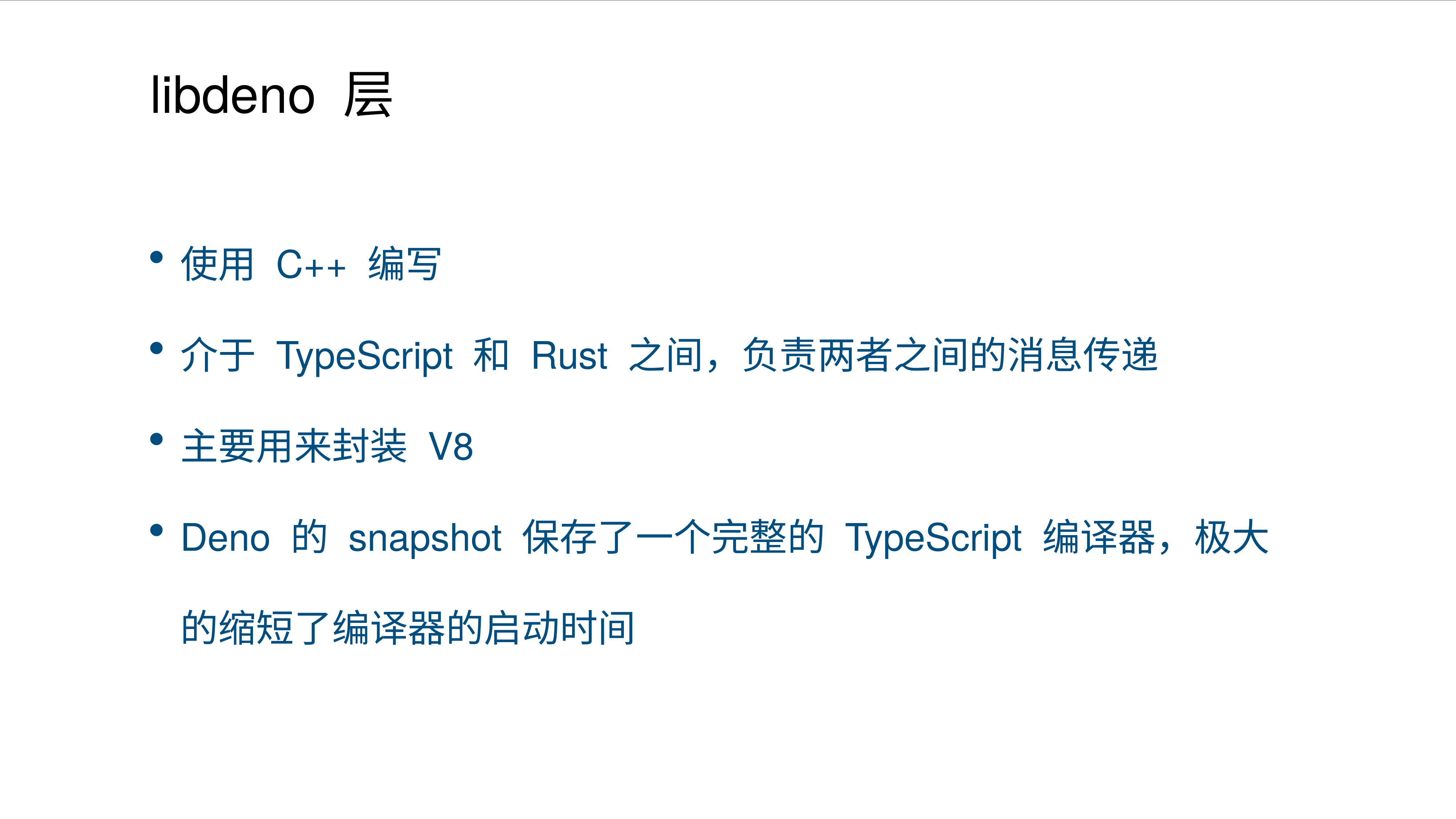

# libdeno 层
使用 C++ 编写
介于 TypeScript 和 Rust 之间，负责两者之间的消息传递
主要用来封装 V8
Deno 的 snapshot 保存了一个完整的 TypeScript 编译器，极大的缩短了编译器的启动时间